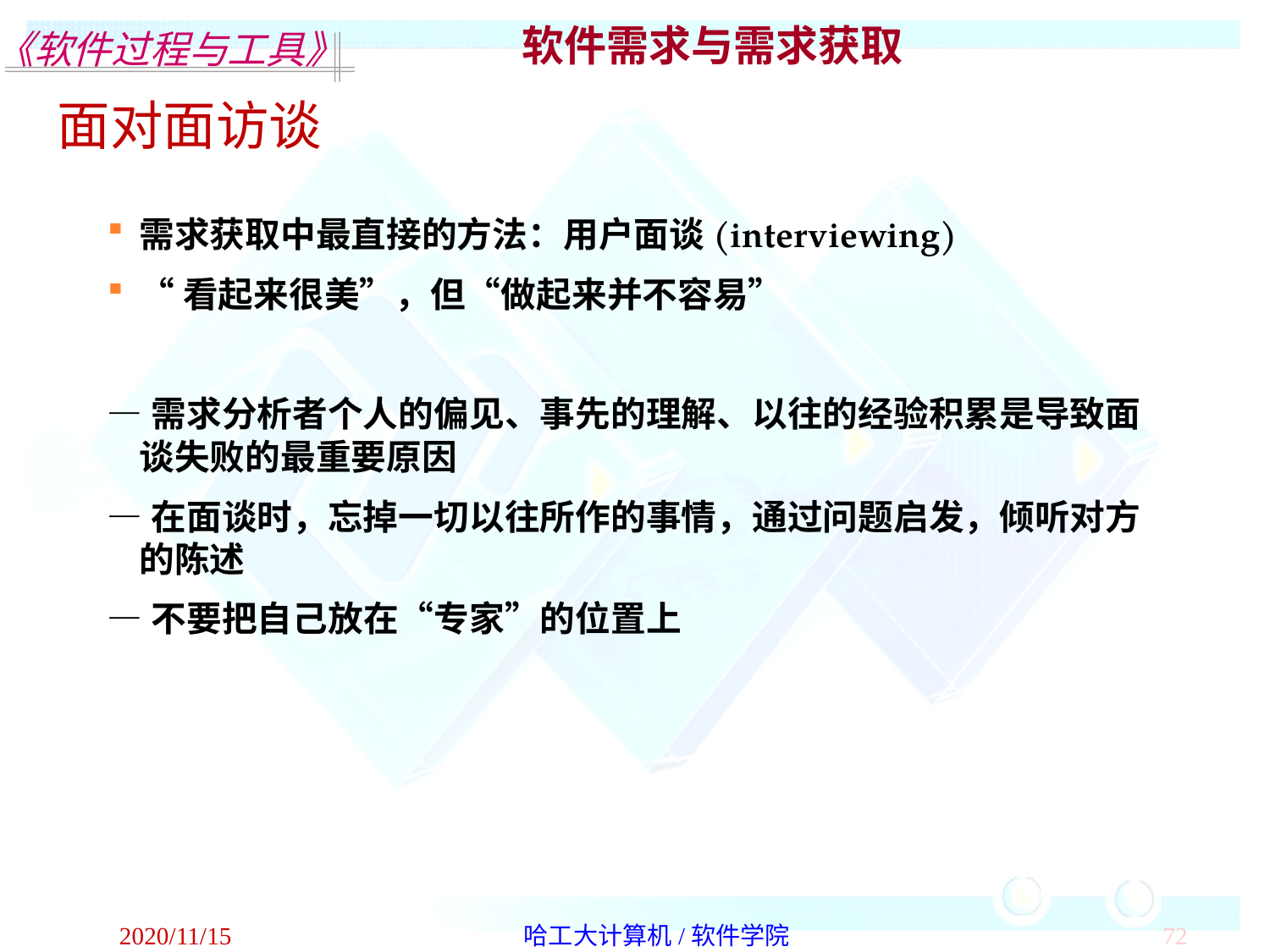

软件需求与需求获取
面对面访谈
需求获取中最直接的方法：用户面谈(interviewing)
“看起来很美”，但“做起来并不容易”

—需求分析者个人的偏见、事先的理解、以往的经验积累是导致面谈失败的最重要原因
—在面谈时，忘掉一切以往所作的事情，通过问题启发，倾听对方的陈述
—不要把自己放在“专家”的位置上